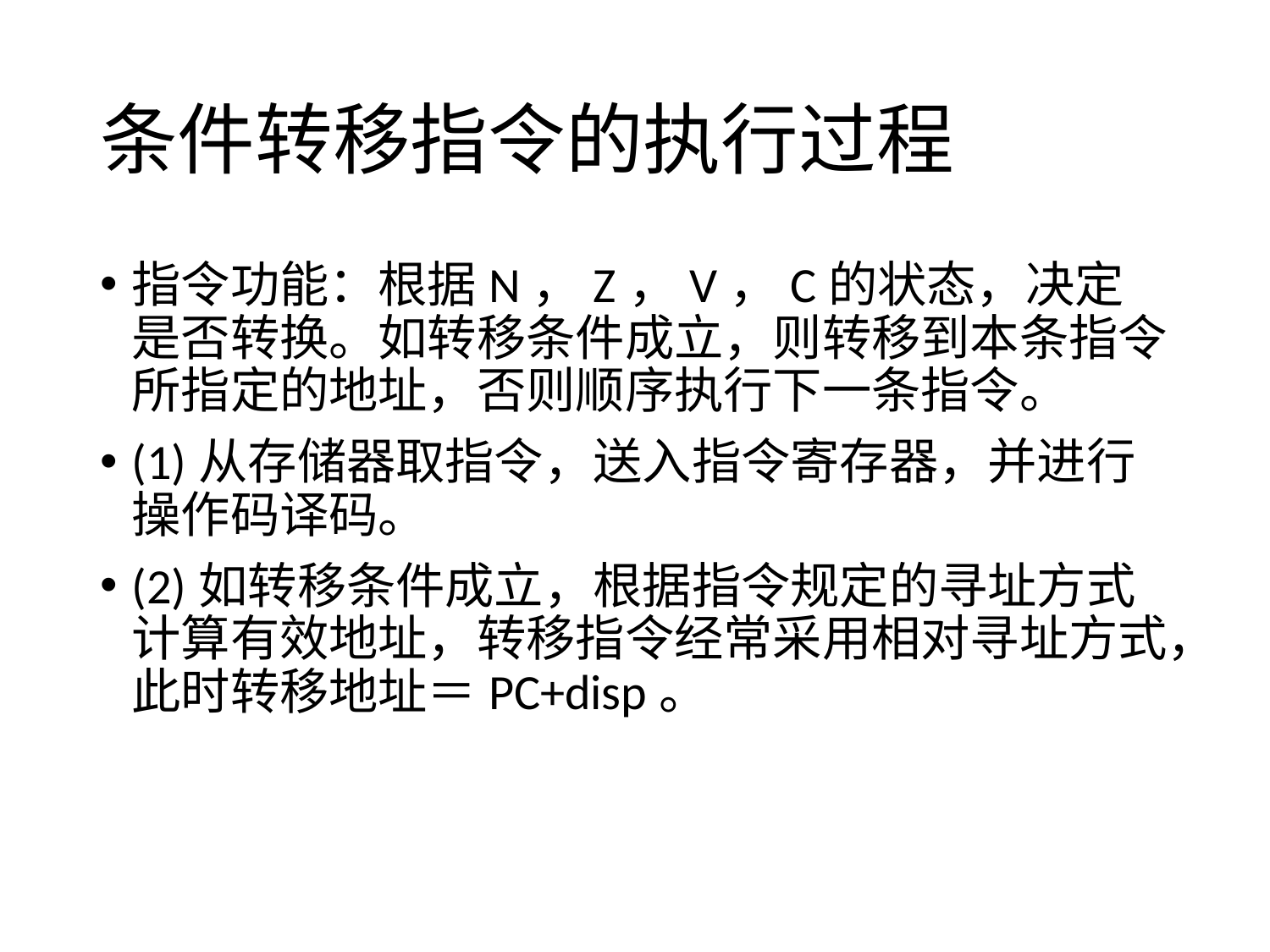

# 条件转移指令的执行过程
指令功能：根据N，Z，V，C的状态，决定是否转换。如转移条件成立，则转移到本条指令所指定的地址，否则顺序执行下一条指令。
(1)从存储器取指令，送入指令寄存器，并进行操作码译码。
(2)如转移条件成立，根据指令规定的寻址方式计算有效地址，转移指令经常采用相对寻址方式，此时转移地址＝PC+disp。